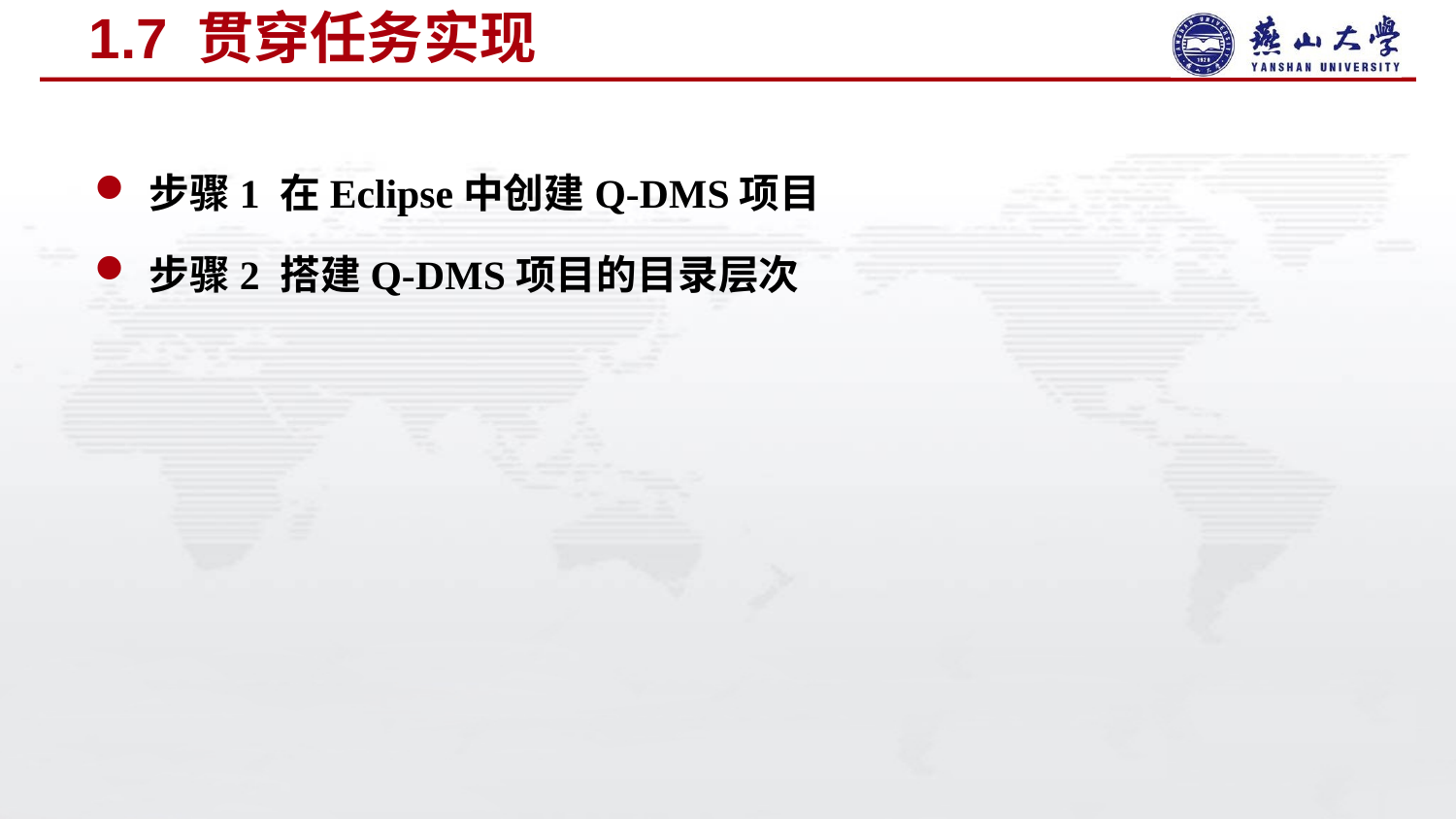

# 1.7 贯穿任务实现
步骤1 在Eclipse中创建Q-DMS项目
步骤2 搭建Q-DMS项目的目录层次